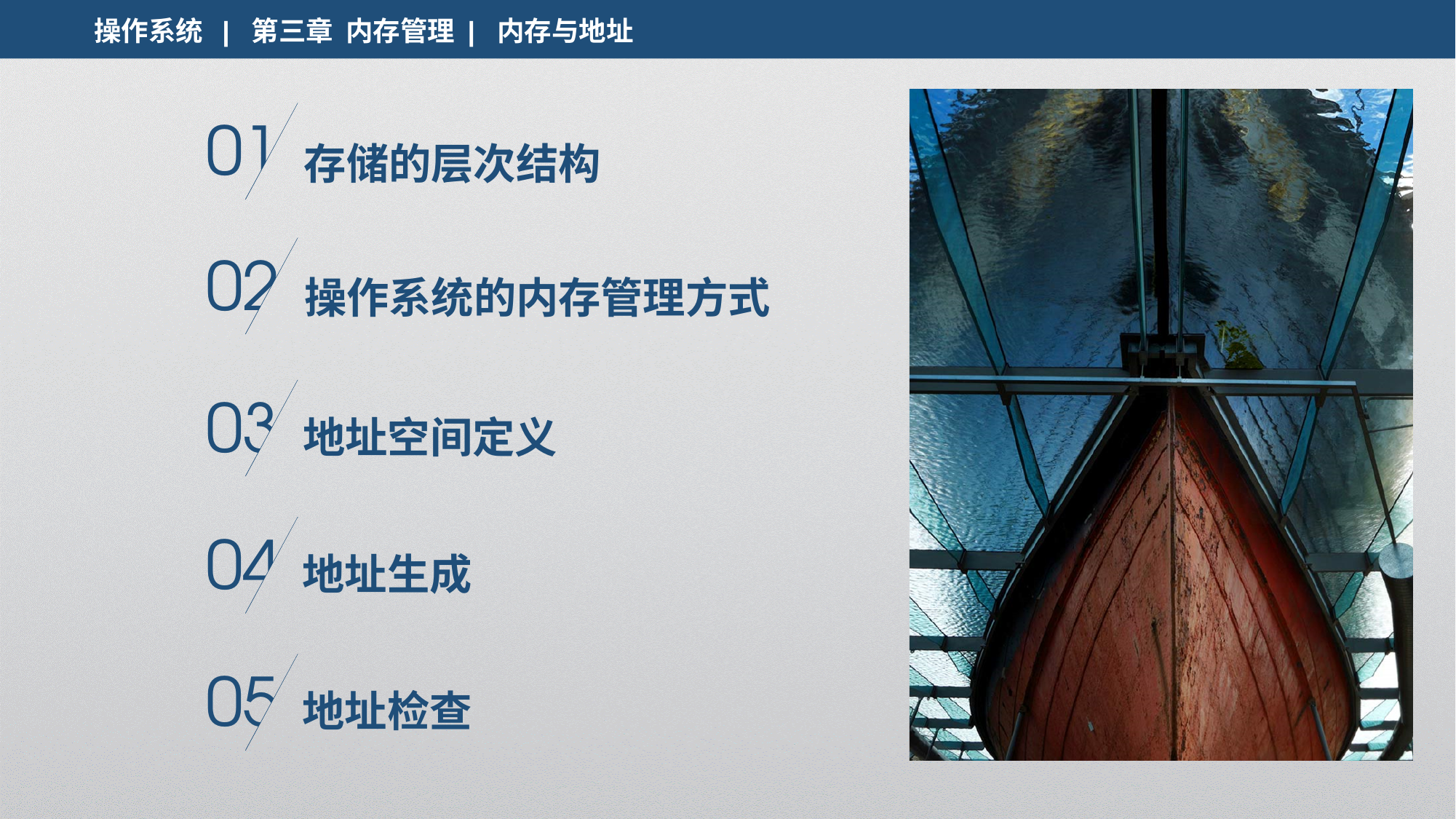

操作系统  |  第三章  内存管理 |  内存与地址

01
存储的层次结构

02
操作系统的内存管理方式

03
地址空间定义

04
地址生成

05
地址检查